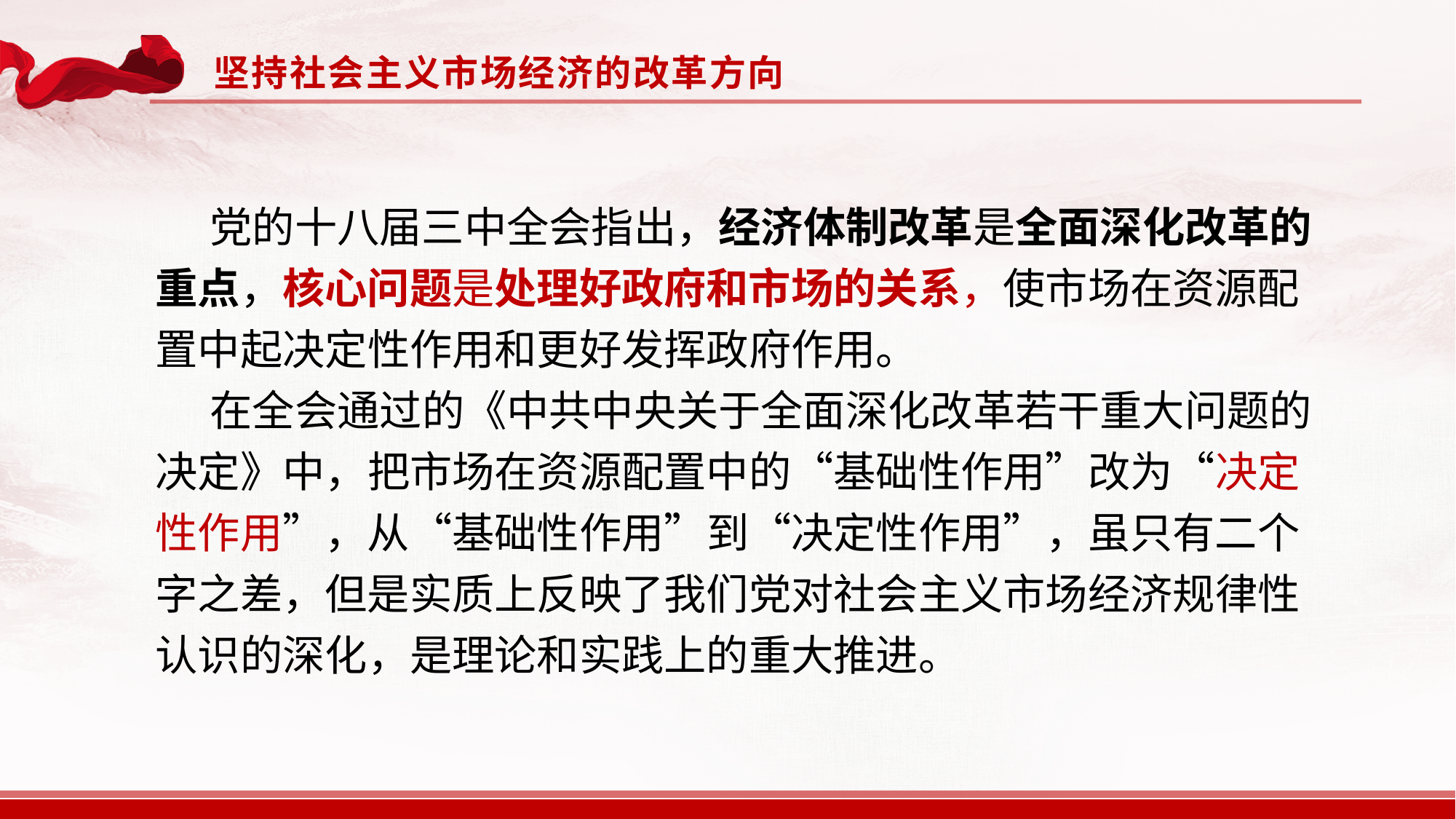

坚持社会主义市场经济的改革方向
党的十八届三中全会指出，经济体制改革是全面深化改革的重点，核心问题是处理好政府和市场的关系，使市场在资源配置中起决定性作用和更好发挥政府作用。
在全会通过的《中共中央关于全面深化改革若干重大问题的决定》中，把市场在资源配置中的“基础性作用”改为“决定性作用”，从“基础性作用”到“决定性作用”，虽只有二个字之差，但是实质上反映了我们党对社会主义市场经济规律性认识的深化，是理论和实践上的重大推进。